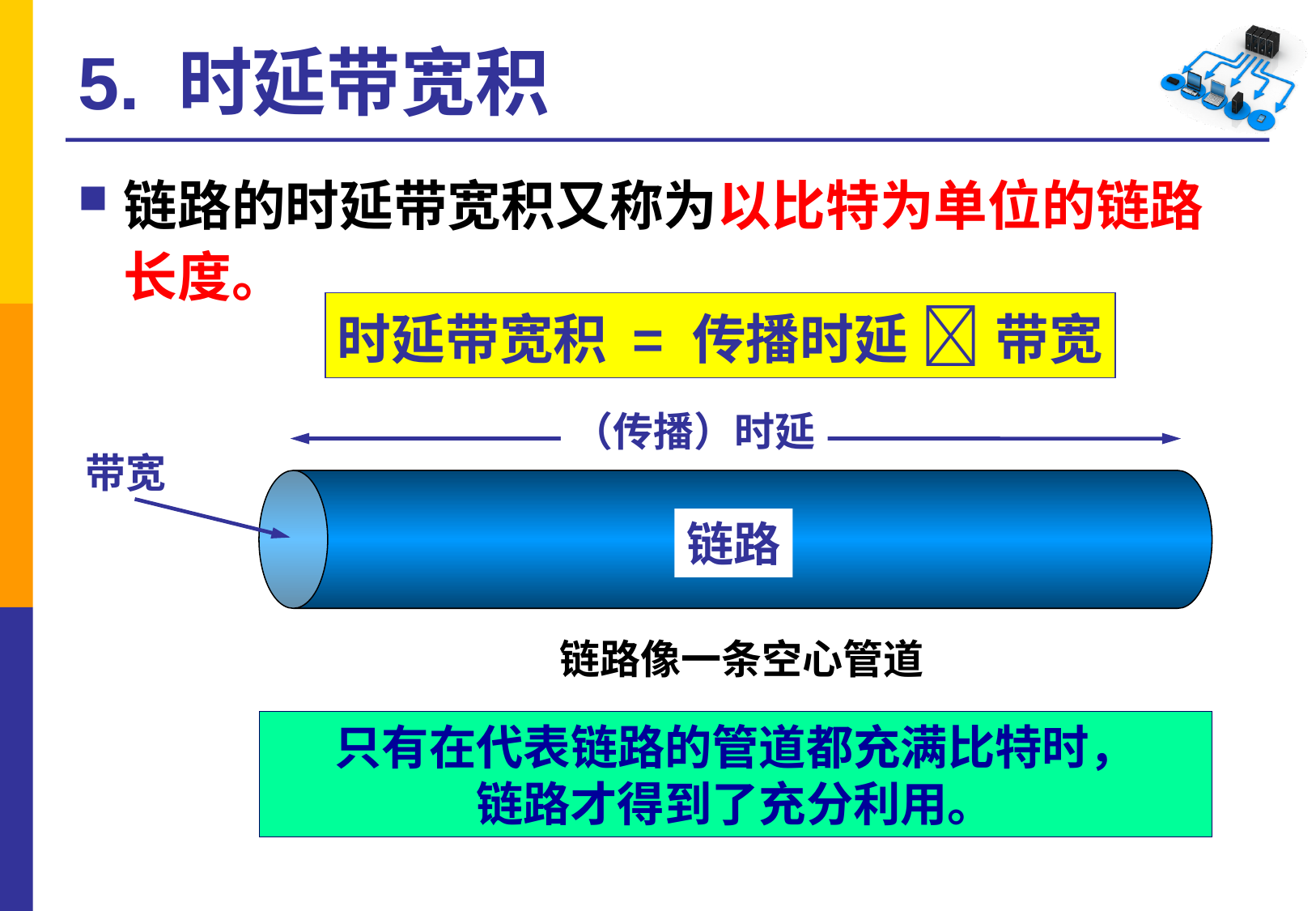

# 5. 时延带宽积

链路的时延带宽积又称为以比特为单位的链路长度。
时延带宽积 = 传播时延 × 带宽
（传播）时延

带宽

链路
链路像一条空心管道
只有在代表链路的管道都充满比特时，
链路才得到了充分利用。